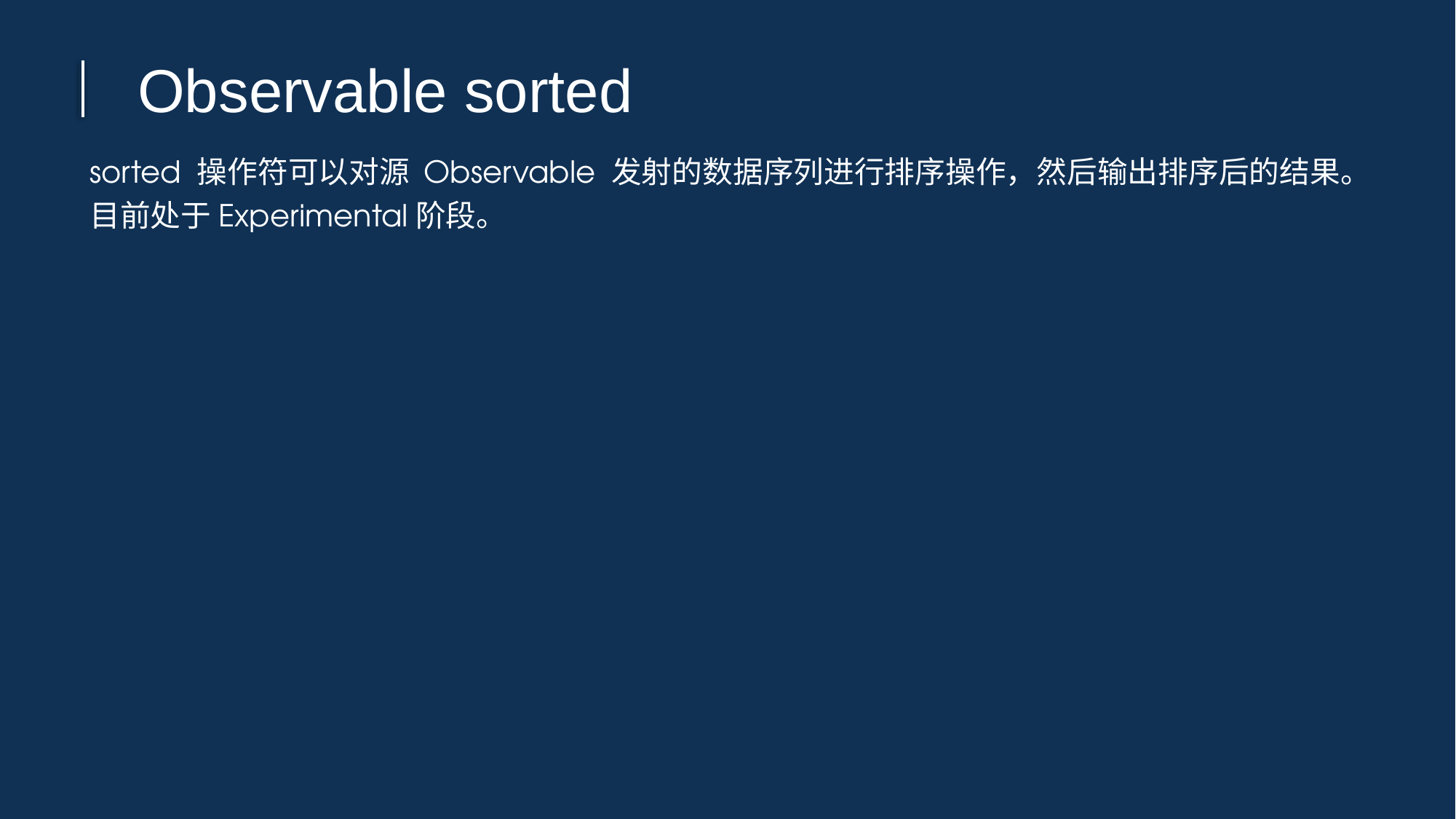

Observable sorted
sorted 操作符可以对源 Observable 发射的数据序列进行排序操作，然后输出排序后的结果。
目前处于Experimental阶段。